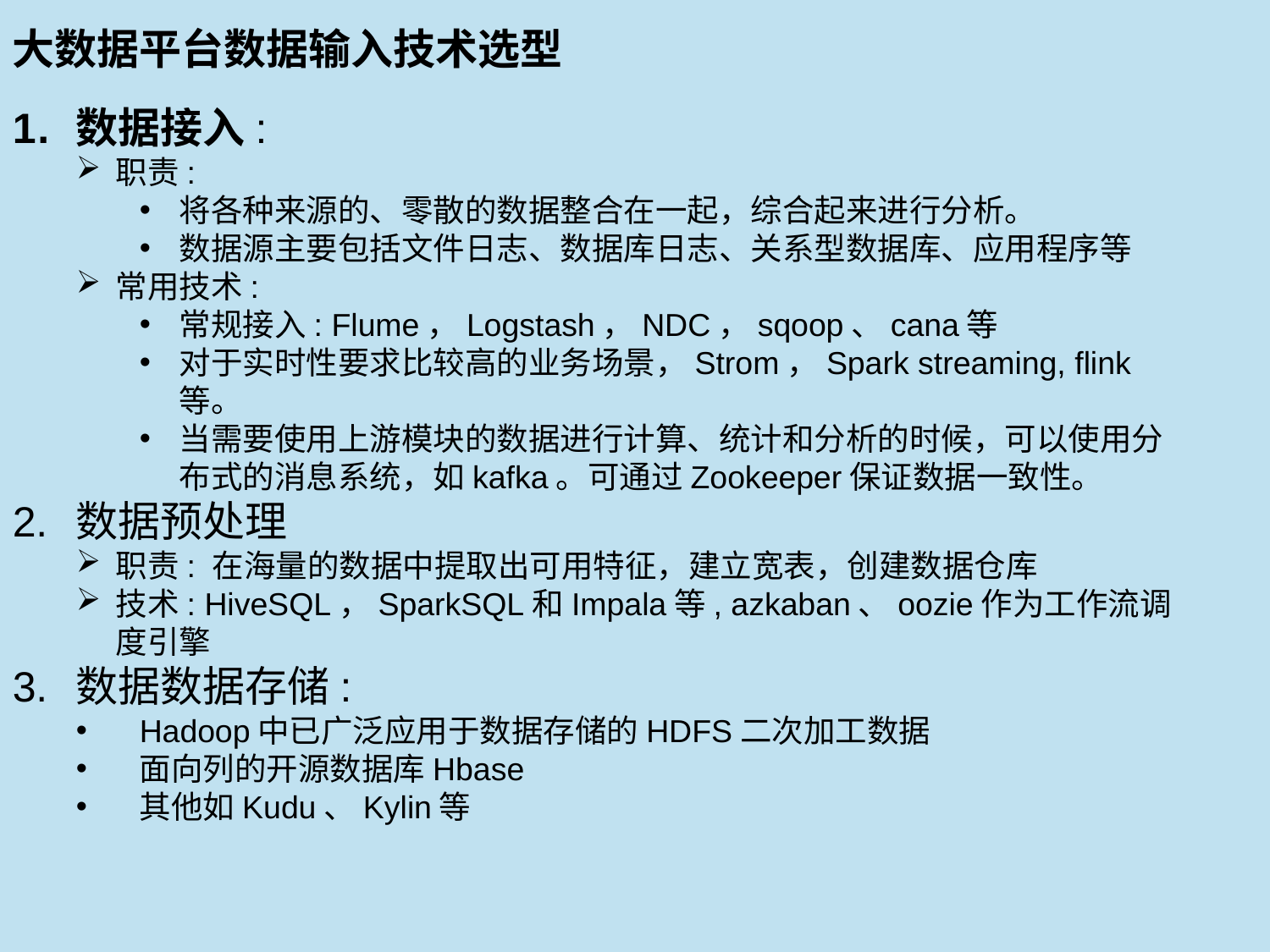

大数据平台数据输入技术选型
数据接入:
职责:
将各种来源的、零散的数据整合在一起，综合起来进行分析。
数据源主要包括文件日志、数据库日志、关系型数据库、应用程序等
常用技术:
常规接入: Flume，Logstash，NDC，sqoop、cana等
对于实时性要求比较高的业务场景，Strom，Spark streaming, flink等。
当需要使用上游模块的数据进行计算、统计和分析的时候，可以使用分布式的消息系统，如kafka。可通过Zookeeper保证数据一致性。
数据预处理
职责: 在海量的数据中提取出可用特征，建立宽表，创建数据仓库
技术: HiveSQL，SparkSQL和Impala等, azkaban、oozie作为工作流调度引擎
数据数据存储:
Hadoop中已广泛应用于数据存储的HDFS二次加工数据
面向列的开源数据库Hbase
其他如Kudu、Kylin等

#